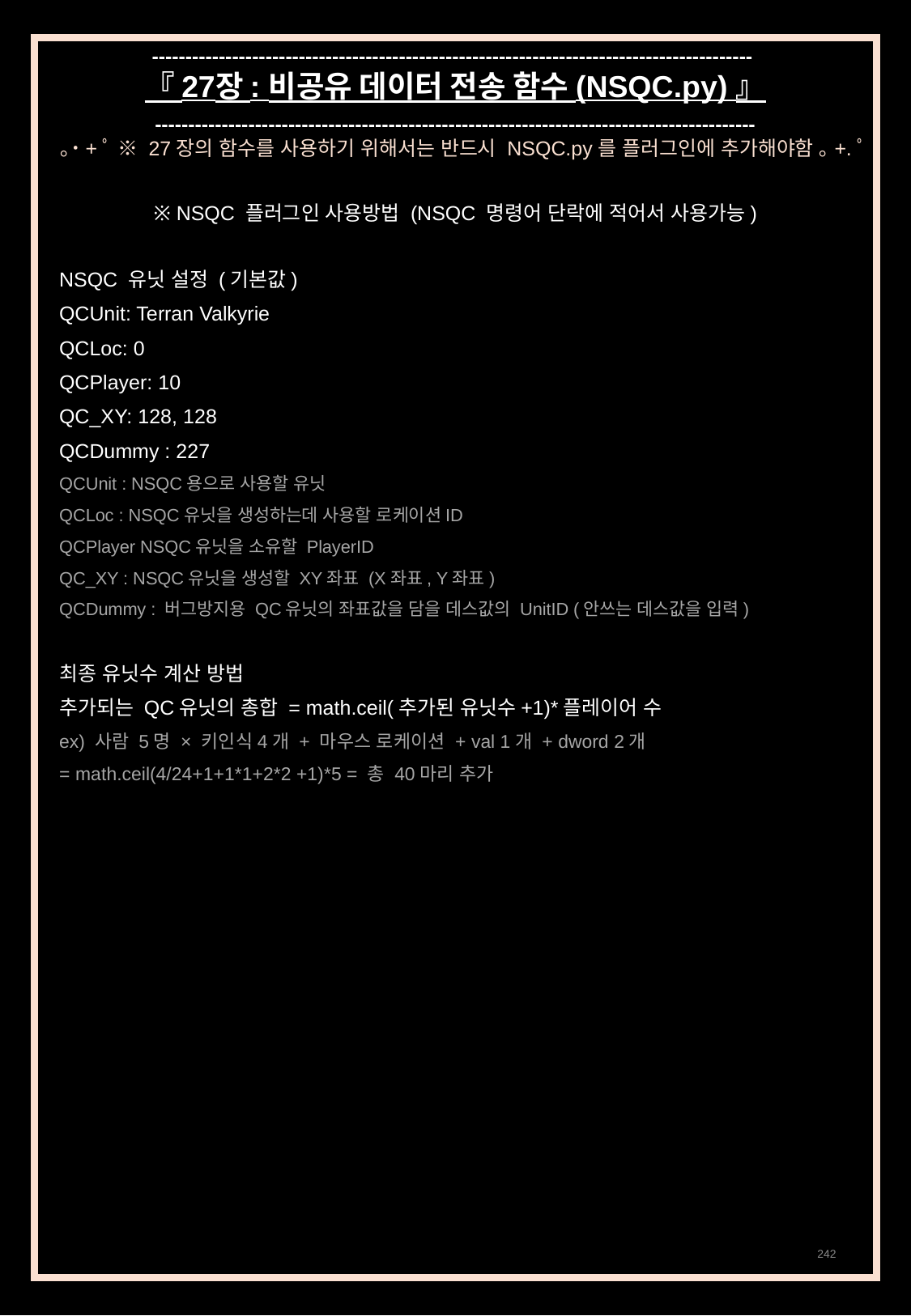

------------------------------------------------------------------------------------------
『 27장 : 비공유 데이터 전송 함수 (NSQC.py) 』
------------------------------------------------------------------------------------------

｡˙+ﾟ ※ 27장의 함수를 사용하기 위해서는 반드시 NSQC.py를 플러그인에 추가해야함 ｡+.ﾟ
※ NSQC 플러그인 사용방법 (NSQC 명령어 단락에 적어서 사용가능)

NSQC 유닛 설정 (기본값)
QCUnit: Terran Valkyrie
QCLoc: 0
QCPlayer: 10
QC_XY: 128, 128
QCDummy : 227
QCUnit : NSQC용으로 사용할 유닛
QCLoc : NSQC유닛을 생성하는데 사용할 로케이션ID
QCPlayer NSQC유닛을 소유할 PlayerID
QC_XY : NSQC유닛을 생성할 XY좌표 (X좌표, Y좌표)
QCDummy : 버그방지용 QC유닛의 좌표값을 담을 데스값의 UnitID (안쓰는 데스값을 입력)

최종 유닛수 계산 방법
추가되는 QC유닛의 총합 = math.ceil(추가된 유닛수+1)*플레이어 수
ex) 사람 5명 × 키인식4개 + 마우스 로케이션 + val 1개 + dword 2개
= math.ceil(4/24+1+1*1+2*2 +1)*5 = 총 40마리 추가
242